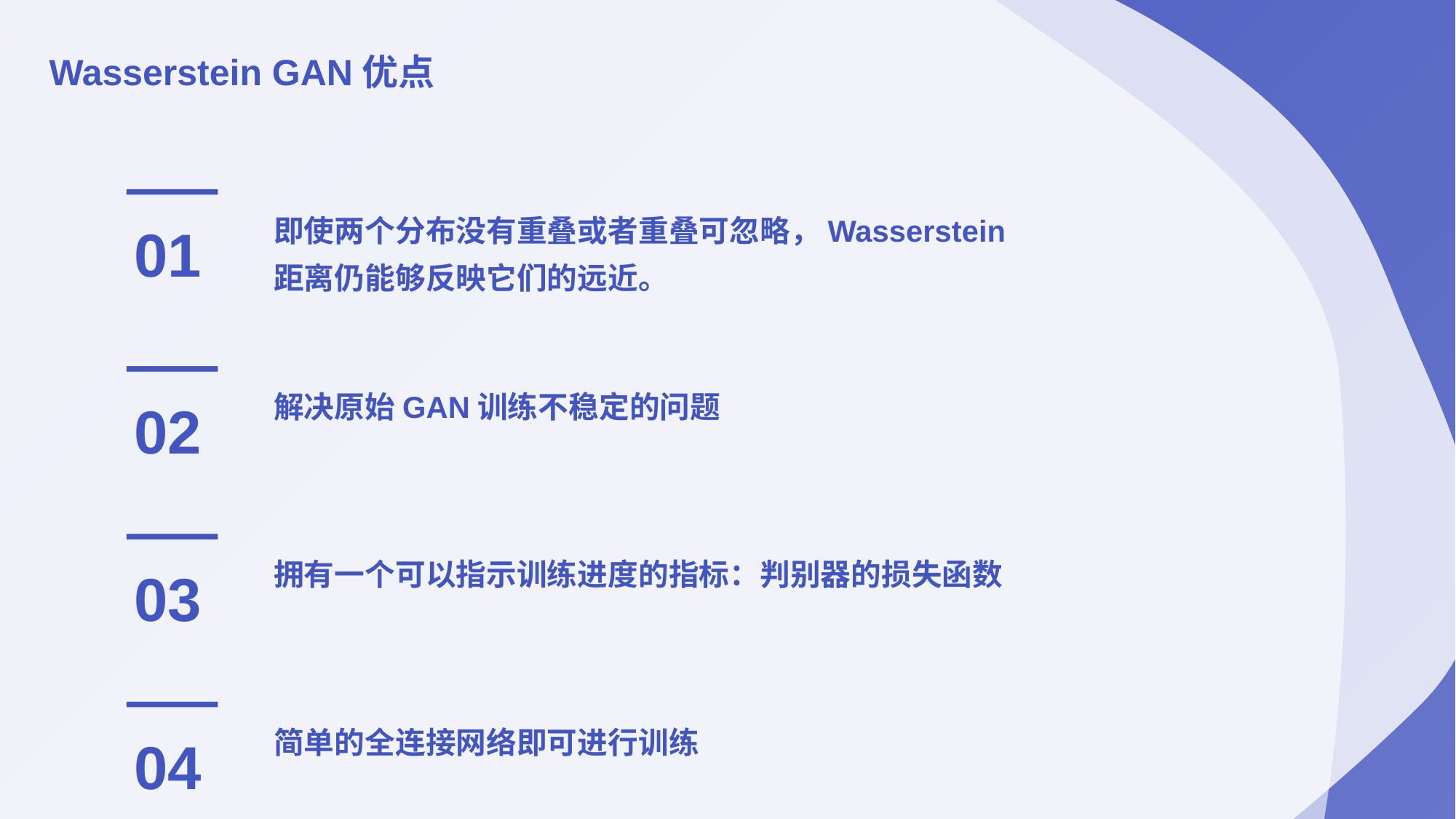

Wasserstein GAN优点
01

即使两个分布没有重叠或者重叠可忽略，Wasserstein距离仍能够反映它们的远近。
02

解决原始GAN训练不稳定的问题
03

拥有一个可以指示训练进度的指标：判别器的损失函数
04

简单的全连接网络即可进行训练